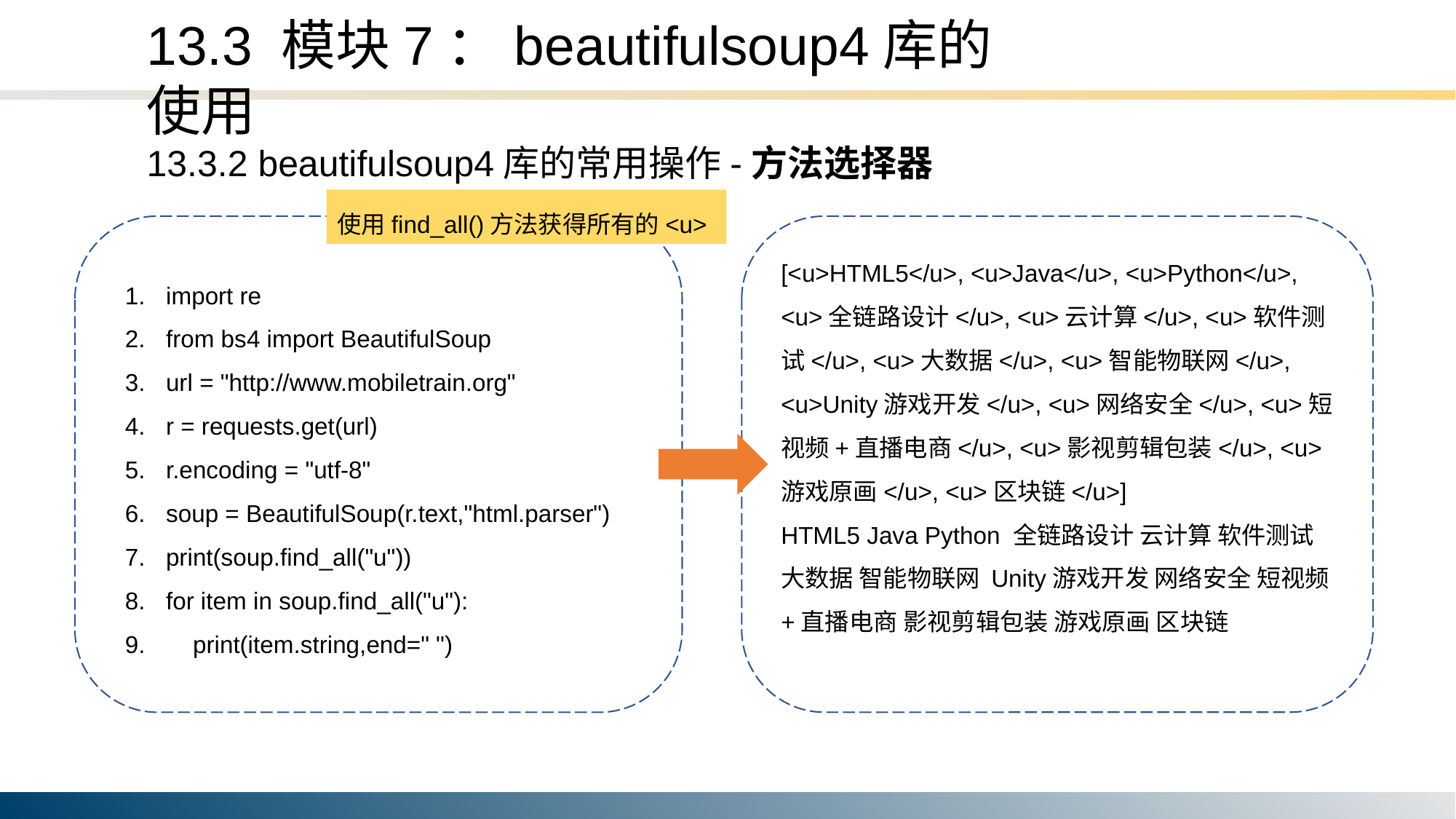

13.3 模块7：beautifulsoup4库的使用
13.3.2 beautifulsoup4库的常用操作-方法选择器
使用find_all()方法获得所有的<u>

[<u>HTML5</u>, <u>Java</u>, <u>Python</u>, <u>全链路设计</u>, <u>云计算</u>, <u>软件测试</u>, <u>大数据</u>, <u>智能物联网</u>, <u>Unity游戏开发</u>, <u>网络安全</u>, <u>短视频+直播电商</u>, <u>影视剪辑包装</u>, <u>游戏原画</u>, <u>区块链</u>]
HTML5 Java Python 全链路设计 云计算 软件测试 大数据 智能物联网 Unity游戏开发 网络安全 短视频+直播电商 影视剪辑包装 游戏原画 区块链
import re
from bs4 import BeautifulSoup
url = "http://www.mobiletrain.org"
r = requests.get(url)
r.encoding = "utf-8"
soup = BeautifulSoup(r.text,"html.parser")
print(soup.find_all("u"))
for item in soup.find_all("u"):
    print(item.string,end=" ")